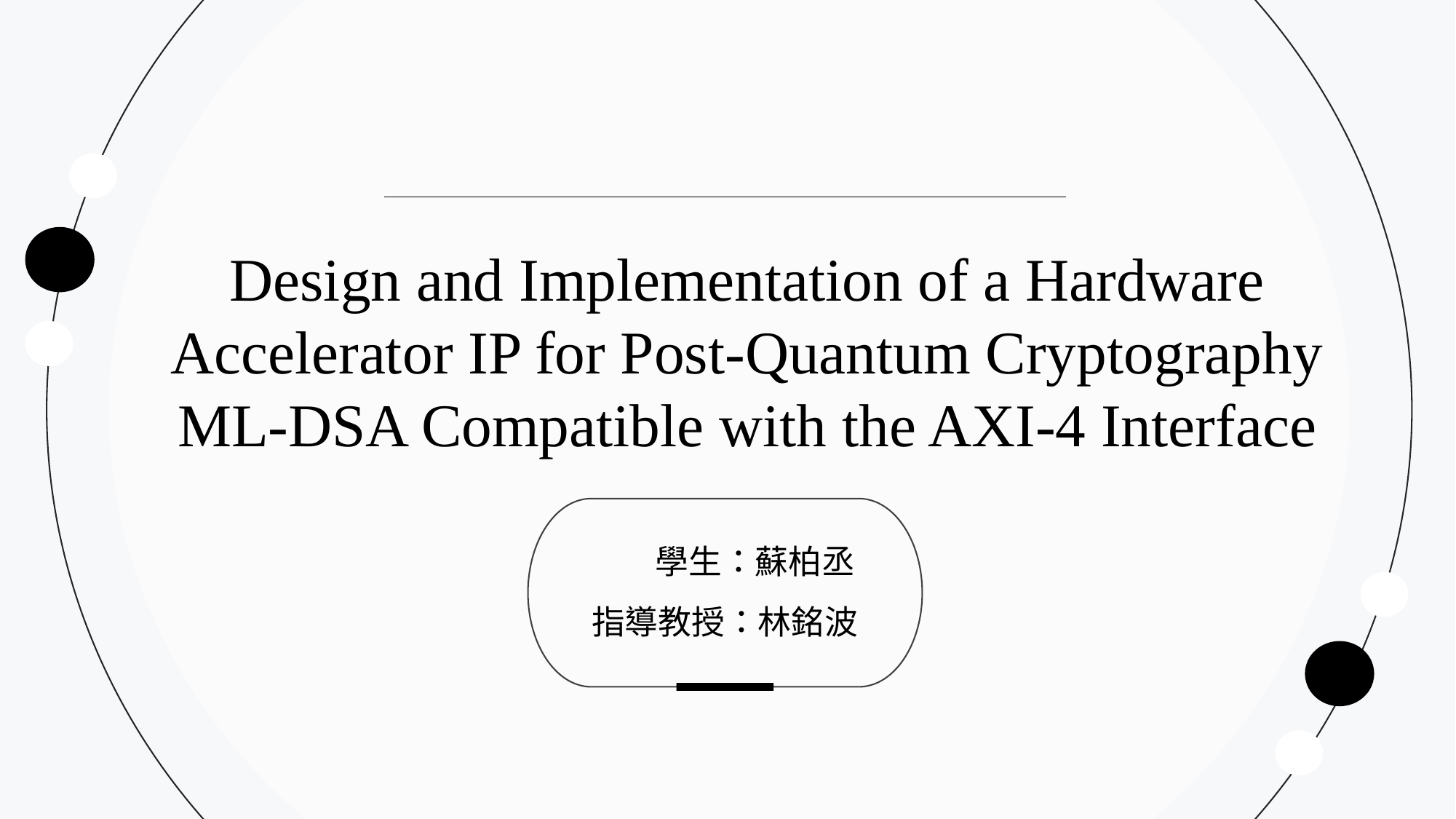

Design and Implementation of a Hardware Accelerator IP for Post-Quantum Cryptography ML-DSA Compatible with the AXI-4 Interface

       學生：蘇柏丞
指導教授：林銘波